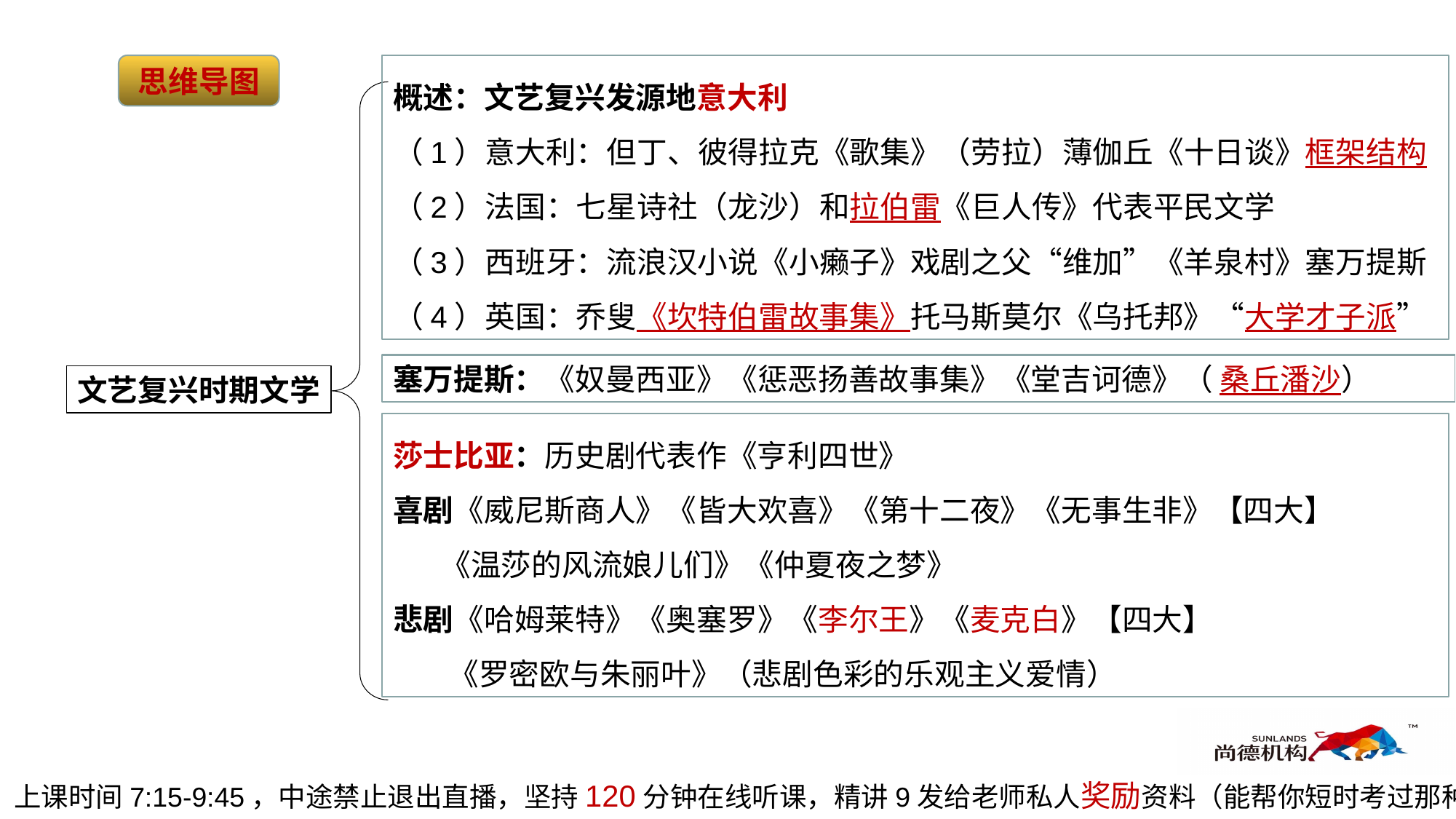

思维导图
概述：文艺复兴发源地意大利
（1）意大利：但丁、彼得拉克《歌集》（劳拉）薄伽丘《十日谈》框架结构
（2）法国：七星诗社（龙沙）和拉伯雷《巨人传》代表平民文学
（3）西班牙：流浪汉小说《小癞子》戏剧之父“维加”《羊泉村》塞万提斯
（4）英国：乔叟《坎特伯雷故事集》托马斯莫尔《乌托邦》“大学才子派”

塞万提斯：《奴曼西亚》《惩恶扬善故事集》《堂吉诃德》（ 桑丘潘沙）
文艺复兴时期文学
莎士比亚：历史剧代表作《亨利四世》
喜剧《威尼斯商人》《皆大欢喜》《第十二夜》《无事生非》【四大】
      《温莎的风流娘儿们》《仲夏夜之梦》
悲剧《哈姆莱特》《奥塞罗》《李尔王》《麦克白》【四大】
       《罗密欧与朱丽叶》（悲剧色彩的乐观主义爱情）